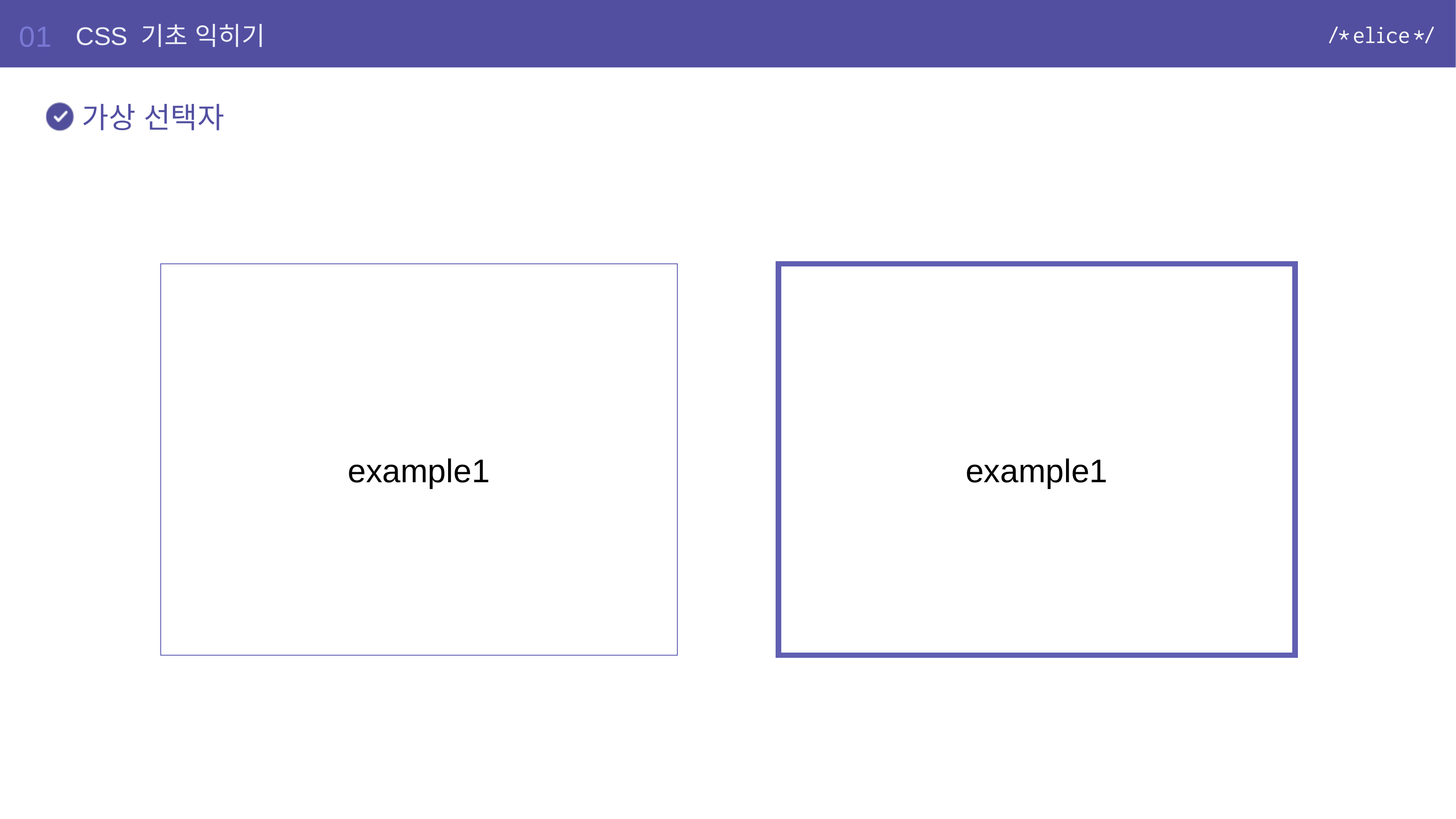

01
CSS 기초 익히기
가상 선택자
example1
example1